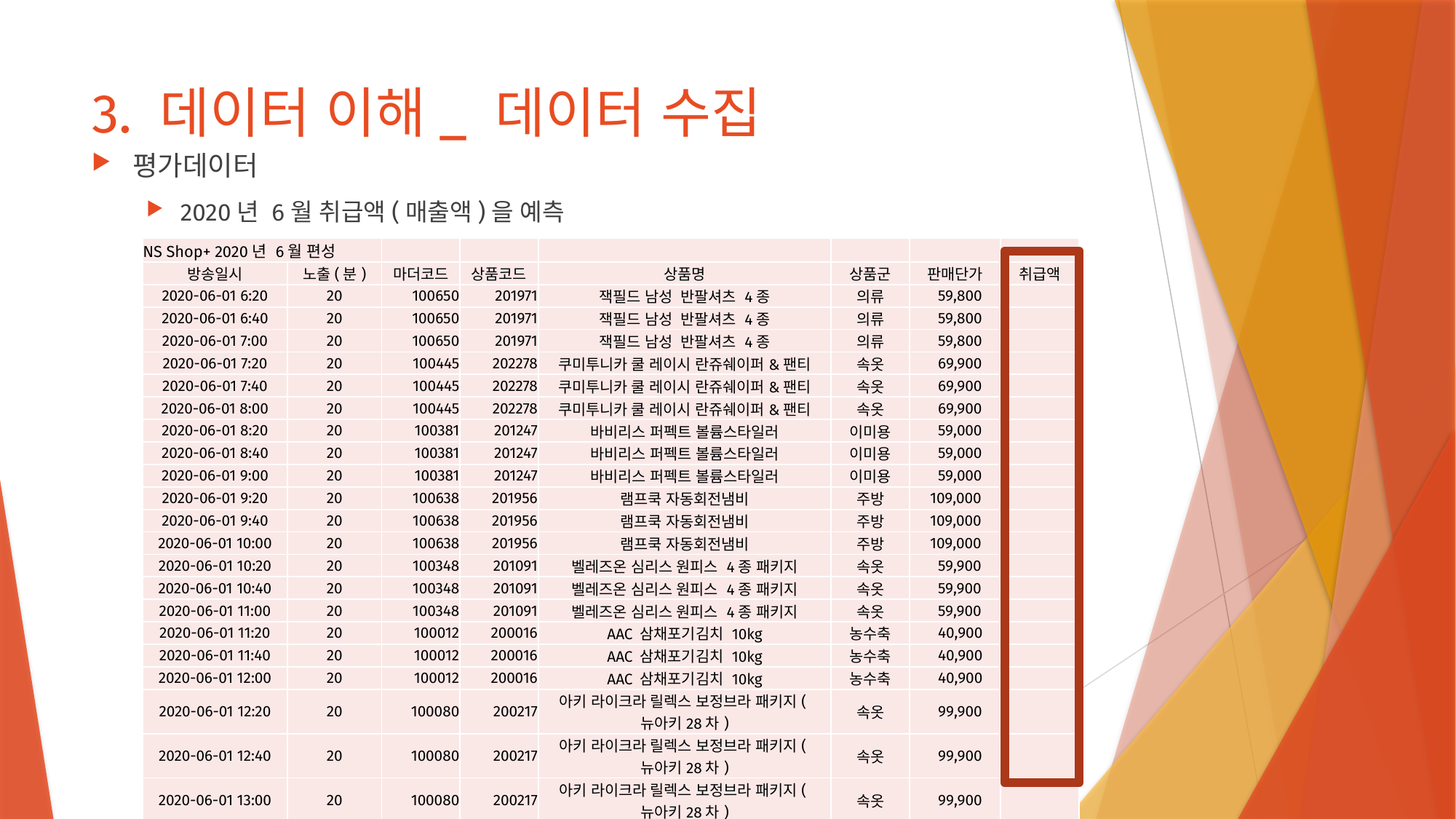

# 3. 데이터 이해_ 데이터 수집
평가데이터
2020년 6월 취급액(매출액)을 예측
| NS Shop+ 2020년 6월 편성 |  |  |  |  |  |  |  |
| --- | --- | --- | --- | --- | --- | --- | --- |
| 방송일시 | 노출(분) | 마더코드 | 상품코드 | 상품명 | 상품군 | 판매단가 | 취급액 |
| 2020-06-01 6:20 | 20 | 100650 | 201971 | 잭필드 남성 반팔셔츠 4종 | 의류 | 59,800 |  |
| 2020-06-01 6:40 | 20 | 100650 | 201971 | 잭필드 남성 반팔셔츠 4종 | 의류 | 59,800 |  |
| 2020-06-01 7:00 | 20 | 100650 | 201971 | 잭필드 남성 반팔셔츠 4종 | 의류 | 59,800 |  |
| 2020-06-01 7:20 | 20 | 100445 | 202278 | 쿠미투니카 쿨 레이시 란쥬쉐이퍼&팬티 | 속옷 | 69,900 |  |
| 2020-06-01 7:40 | 20 | 100445 | 202278 | 쿠미투니카 쿨 레이시 란쥬쉐이퍼&팬티 | 속옷 | 69,900 |  |
| 2020-06-01 8:00 | 20 | 100445 | 202278 | 쿠미투니카 쿨 레이시 란쥬쉐이퍼&팬티 | 속옷 | 69,900 |  |
| 2020-06-01 8:20 | 20 | 100381 | 201247 | 바비리스 퍼펙트 볼륨스타일러 | 이미용 | 59,000 |  |
| 2020-06-01 8:40 | 20 | 100381 | 201247 | 바비리스 퍼펙트 볼륨스타일러 | 이미용 | 59,000 |  |
| 2020-06-01 9:00 | 20 | 100381 | 201247 | 바비리스 퍼펙트 볼륨스타일러 | 이미용 | 59,000 |  |
| 2020-06-01 9:20 | 20 | 100638 | 201956 | 램프쿡 자동회전냄비 | 주방 | 109,000 |  |
| 2020-06-01 9:40 | 20 | 100638 | 201956 | 램프쿡 자동회전냄비 | 주방 | 109,000 |  |
| 2020-06-01 10:00 | 20 | 100638 | 201956 | 램프쿡 자동회전냄비 | 주방 | 109,000 |  |
| 2020-06-01 10:20 | 20 | 100348 | 201091 | 벨레즈온 심리스 원피스 4종 패키지 | 속옷 | 59,900 |  |
| 2020-06-01 10:40 | 20 | 100348 | 201091 | 벨레즈온 심리스 원피스 4종 패키지 | 속옷 | 59,900 |  |
| 2020-06-01 11:00 | 20 | 100348 | 201091 | 벨레즈온 심리스 원피스 4종 패키지 | 속옷 | 59,900 |  |
| 2020-06-01 11:20 | 20 | 100012 | 200016 | AAC 삼채포기김치 10kg | 농수축 | 40,900 |  |
| 2020-06-01 11:40 | 20 | 100012 | 200016 | AAC 삼채포기김치 10kg | 농수축 | 40,900 |  |
| 2020-06-01 12:00 | 20 | 100012 | 200016 | AAC 삼채포기김치 10kg | 농수축 | 40,900 |  |
| 2020-06-01 12:20 | 20 | 100080 | 200217 | 아키 라이크라 릴렉스 보정브라 패키지(뉴아키28차) | 속옷 | 99,900 |  |
| 2020-06-01 12:40 | 20 | 100080 | 200217 | 아키 라이크라 릴렉스 보정브라 패키지(뉴아키28차) | 속옷 | 99,900 |  |
| 2020-06-01 13:00 | 20 | 100080 | 200217 | 아키 라이크라 릴렉스 보정브라 패키지(뉴아키28차) | 속옷 | 99,900 |  |
| 2020-06-01 13:20 | 20 | 100570 | 201673 | KT휴대폰\_삼성갤럭시 노트10 | 무형 | - |  |
| 2020-06-01 13:20 |  | 100570 | 201671 | (특)KT휴대폰\_삼성갤럭시 A31 | 무형 | - |  |
| 2020-06-01 13:40 | 20 | 100570 | 201673 | KT휴대폰\_삼성갤럭시 노트10 | 무형 | - |  |